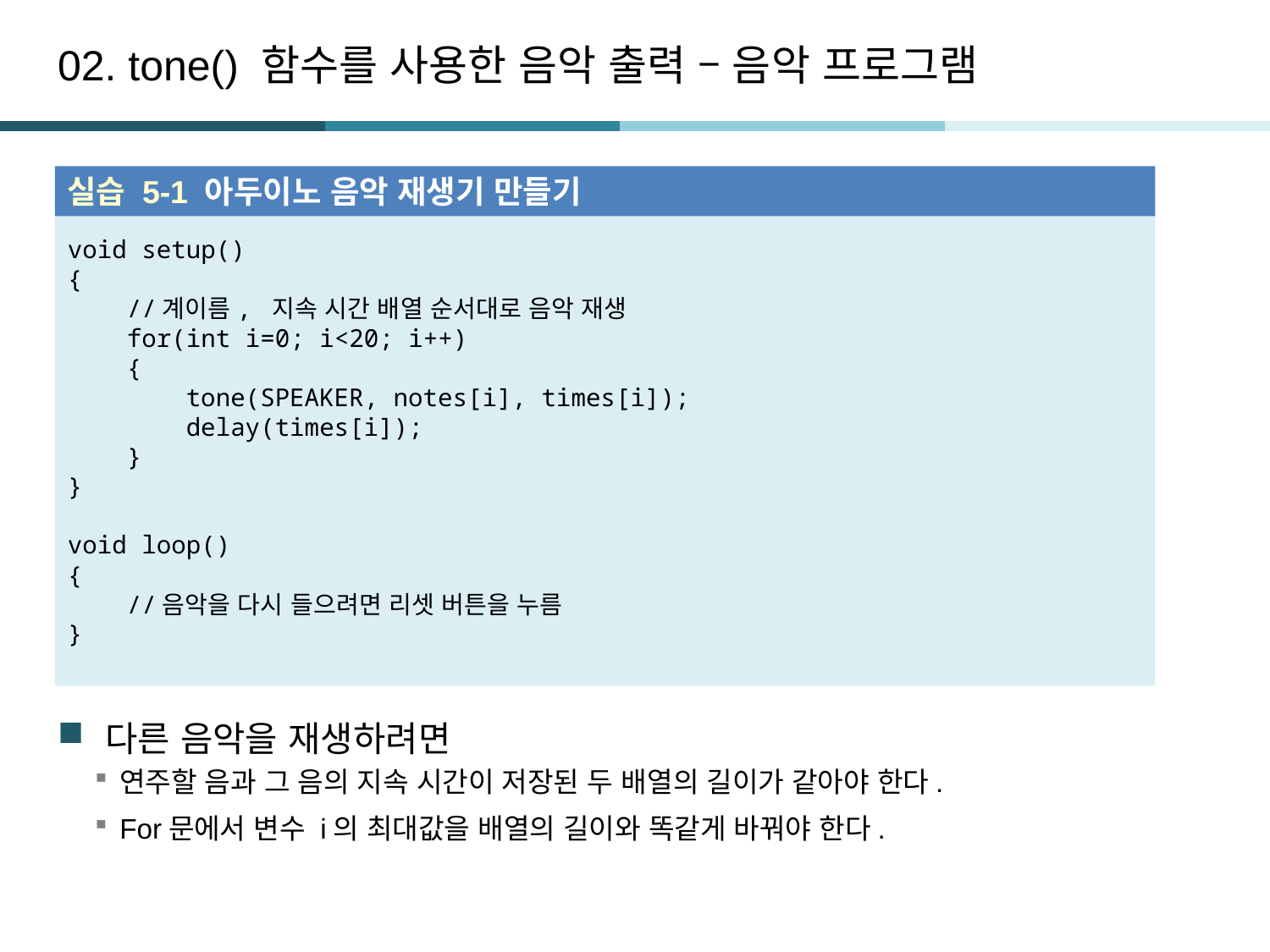

# 02. tone() 함수를 사용한 음악 출력 – 음악 프로그램

다른 음악을 재생하려면
연주할 음과 그 음의 지속 시간이 저장된 두 배열의 길이가 같아야 한다.
For문에서 변수 i의 최대값을 배열의 길이와 똑같게 바꿔야 한다.

실습 5-1 아두이노 음악 재생기 만들기
void setup()
{
    //계이름, 지속 시간 배열 순서대로 음악 재생
    for(int i=0; i<20; i++)
    {
        tone(SPEAKER, notes[i], times[i]);
        delay(times[i]);
    }
}

void loop()
{
    //음악을 다시 들으려면 리셋 버튼을 누름
}